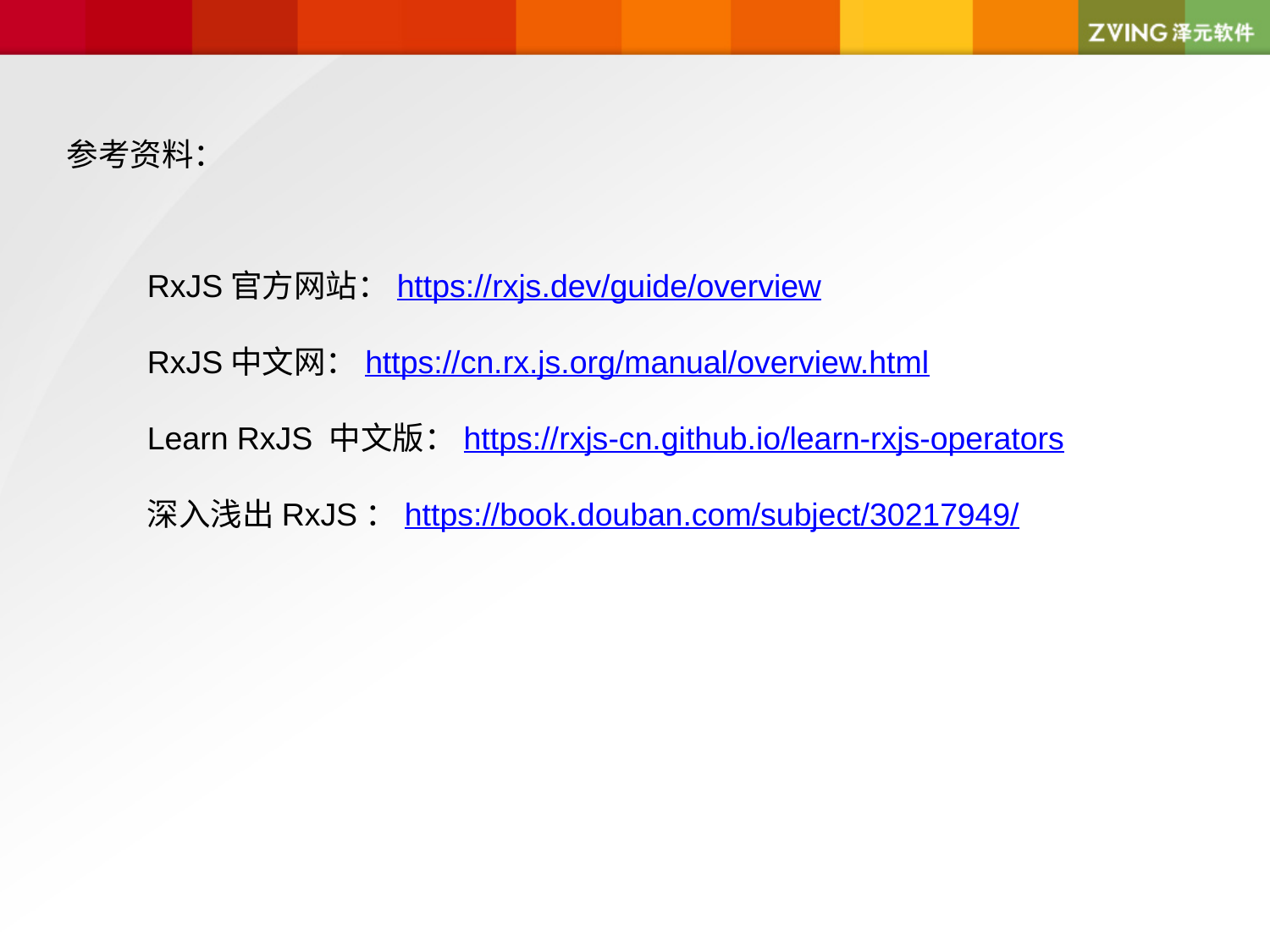

参考资料：
RxJS官方网站：https://rxjs.dev/guide/overview

RxJS中文网：https://cn.rx.js.org/manual/overview.html

Learn RxJS 中文版：https://rxjs-cn.github.io/learn-rxjs-operators

深入浅出RxJS：https://book.douban.com/subject/30217949/